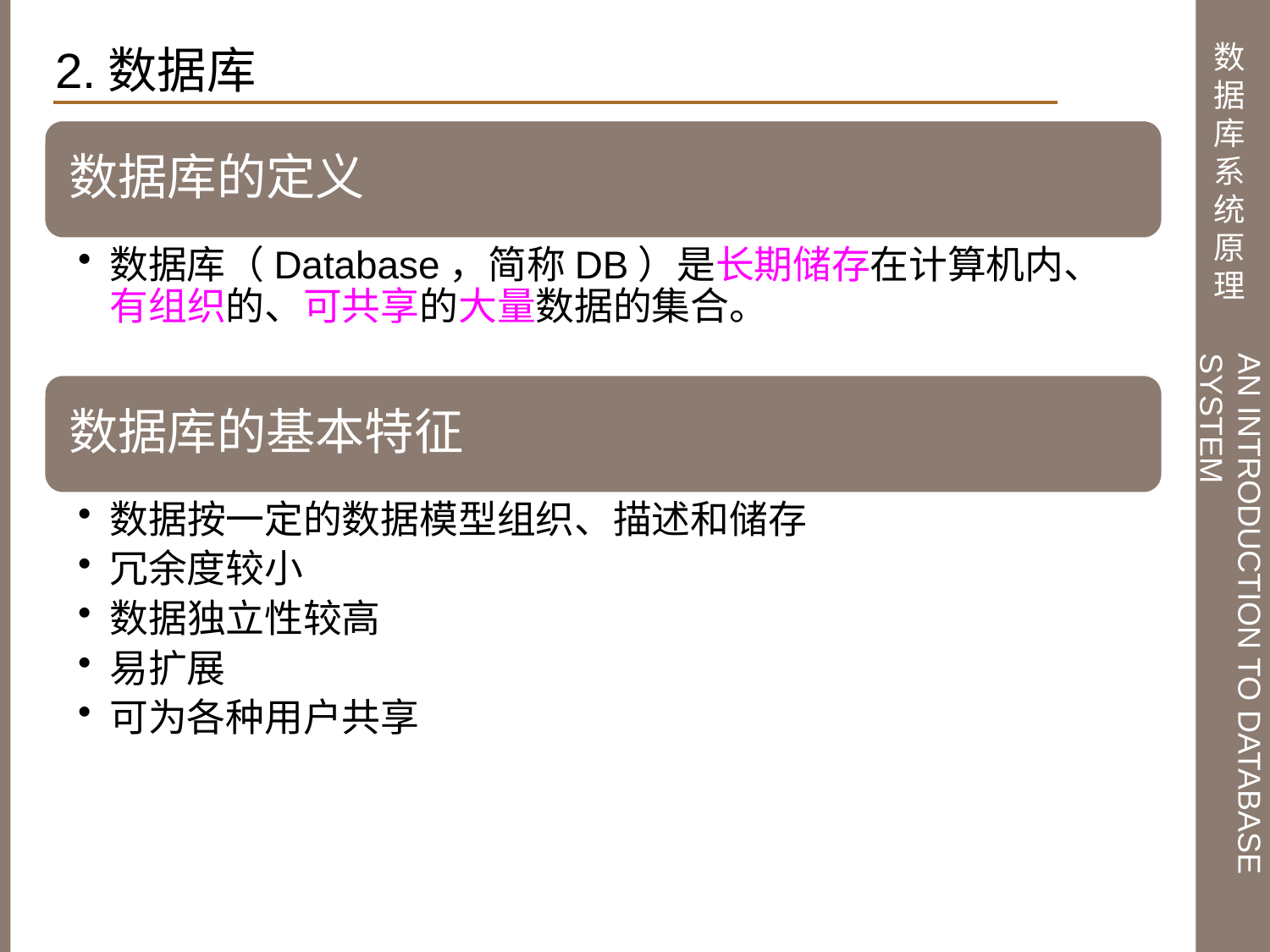

2.数据库
数据库的定义
数据库（Database，简称DB）是长期储存在计算机内、有组织的、可共享的大量数据的集合。
数据库的基本特征
数据按一定的数据模型组织、描述和储存
冗余度较小
数据独立性较高
易扩展
可为各种用户共享